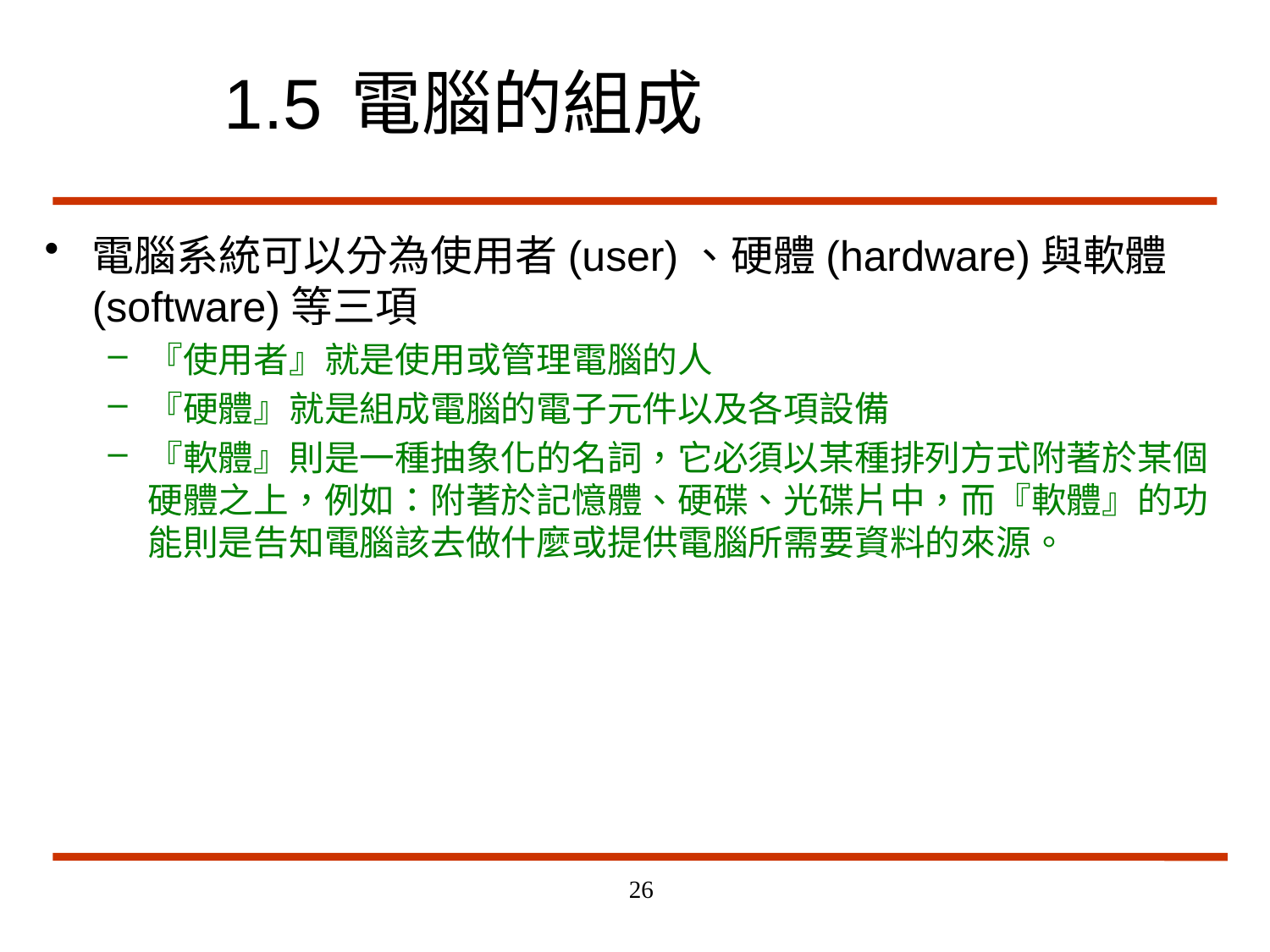

# 1.5	電腦的組成
電腦系統可以分為使用者(user)、硬體(hardware)與軟體(software)等三項
『使用者』就是使用或管理電腦的人
『硬體』就是組成電腦的電子元件以及各項設備
『軟體』則是一種抽象化的名詞，它必須以某種排列方式附著於某個硬體之上，例如：附著於記憶體、硬碟、光碟片中，而『軟體』的功能則是告知電腦該去做什麼或提供電腦所需要資料的來源。
26